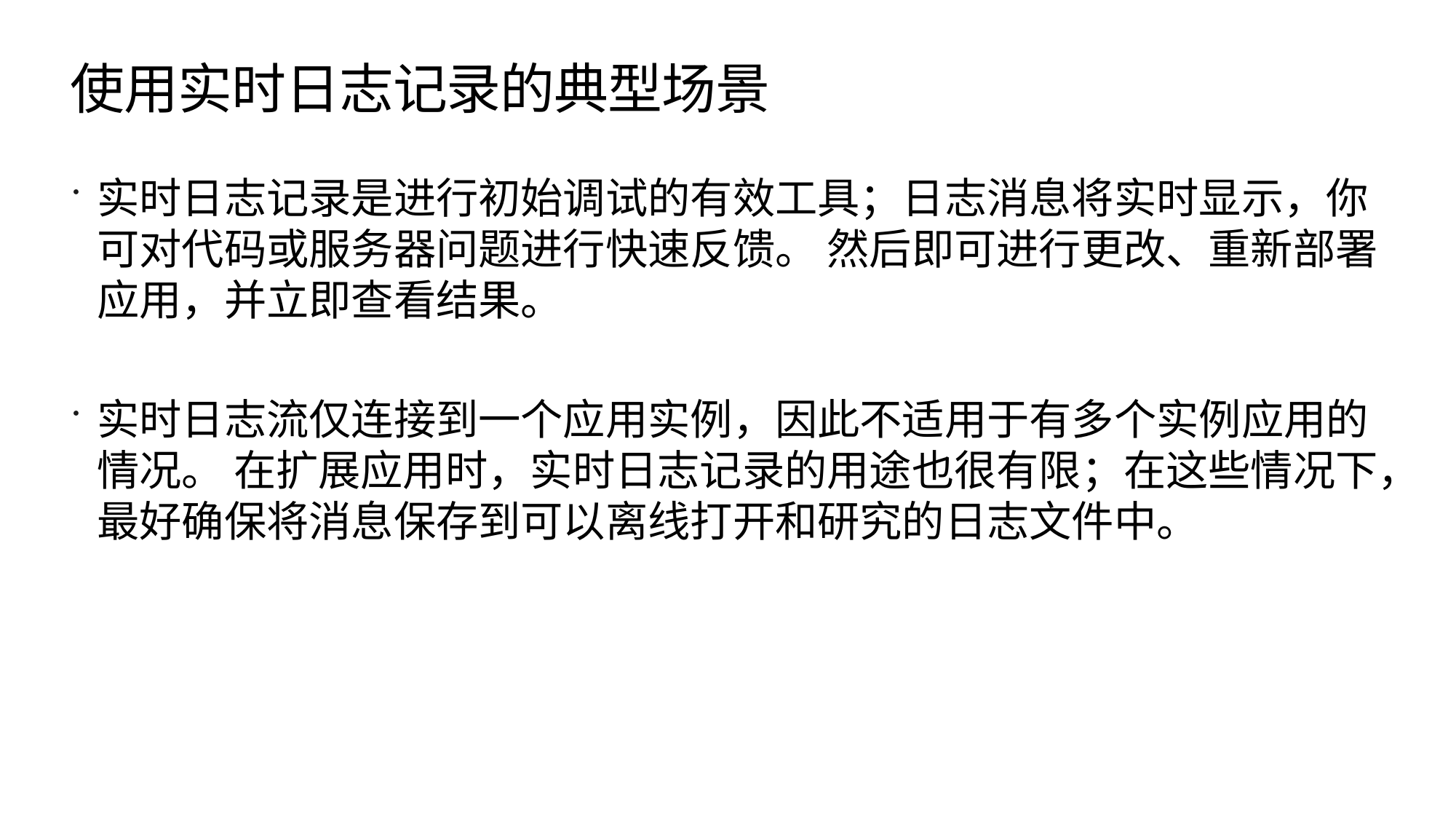

# 使用实时日志记录的典型场景
实时日志记录是进行初始调试的有效工具；日志消息将实时显示，你可对代码或服务器问题进行快速反馈。 然后即可进行更改、重新部署应用，并立即查看结果。

实时日志流仅连接到一个应用实例，因此不适用于有多个实例应用的情况。 在扩展应用时，实时日志记录的用途也很有限；在这些情况下，最好确保将消息保存到可以离线打开和研究的日志文件中。